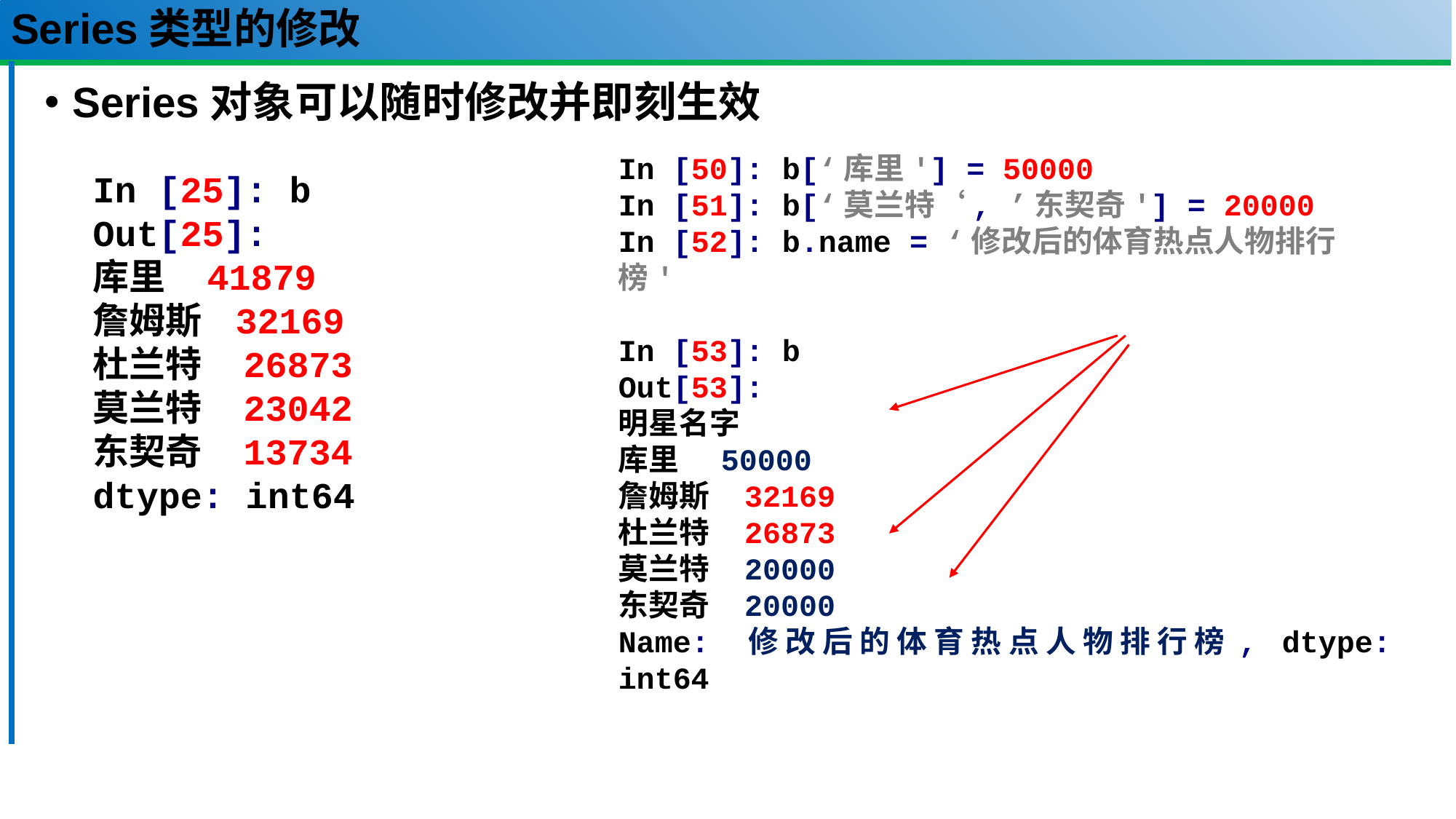

# Series类型的修改
Series对象可以随时修改并即刻生效
In [50]: b[‘库里'] = 50000
In [51]: b[‘莫兰特‘, ’东契奇'] = 20000
In [52]: b.name = ‘修改后的体育热点人物排行榜'

In [53]: b
Out[53]:
明星名字
库里     50000
詹姆斯    32169
杜兰特    26873
莫兰特    20000
东契奇    20000
Name: 修改后的体育热点人物排行榜, dtype: int64
In [25]: b
Out[25]:
库里    41879
詹姆斯   32169
杜兰特    26873
莫兰特    23042
东契奇    13734
dtype: int64